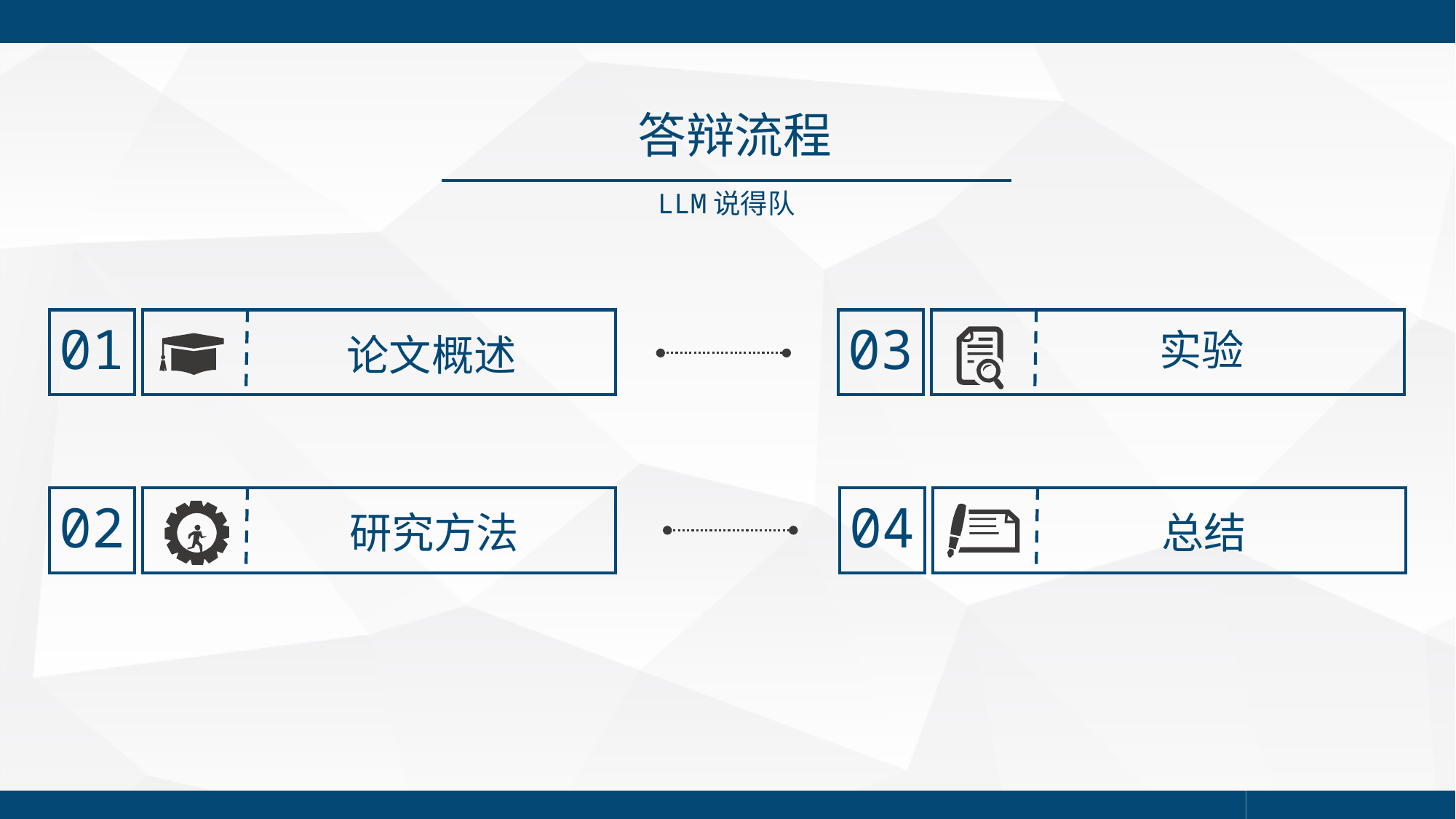

答辩流程
LLM说得队
01

论文概述

03

实验

02

研究方法

04

总结